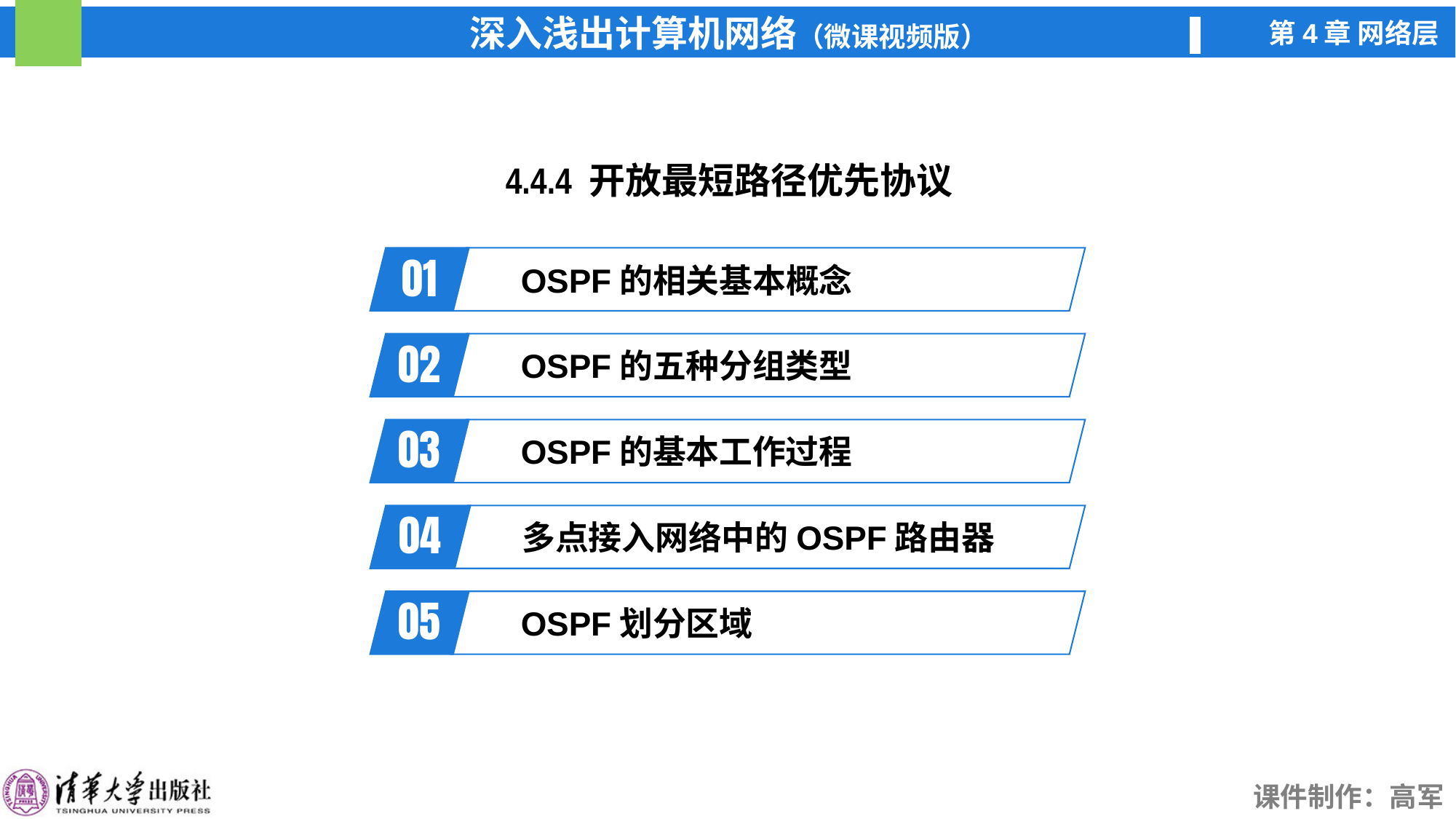

4.4.4 开放最短路径优先协议
01
OSPF的相关基本概念
02
OSPF的五种分组类型
03
OSPF的基本工作过程
04
多点接入网络中的OSPF路由器
05
OSPF划分区域